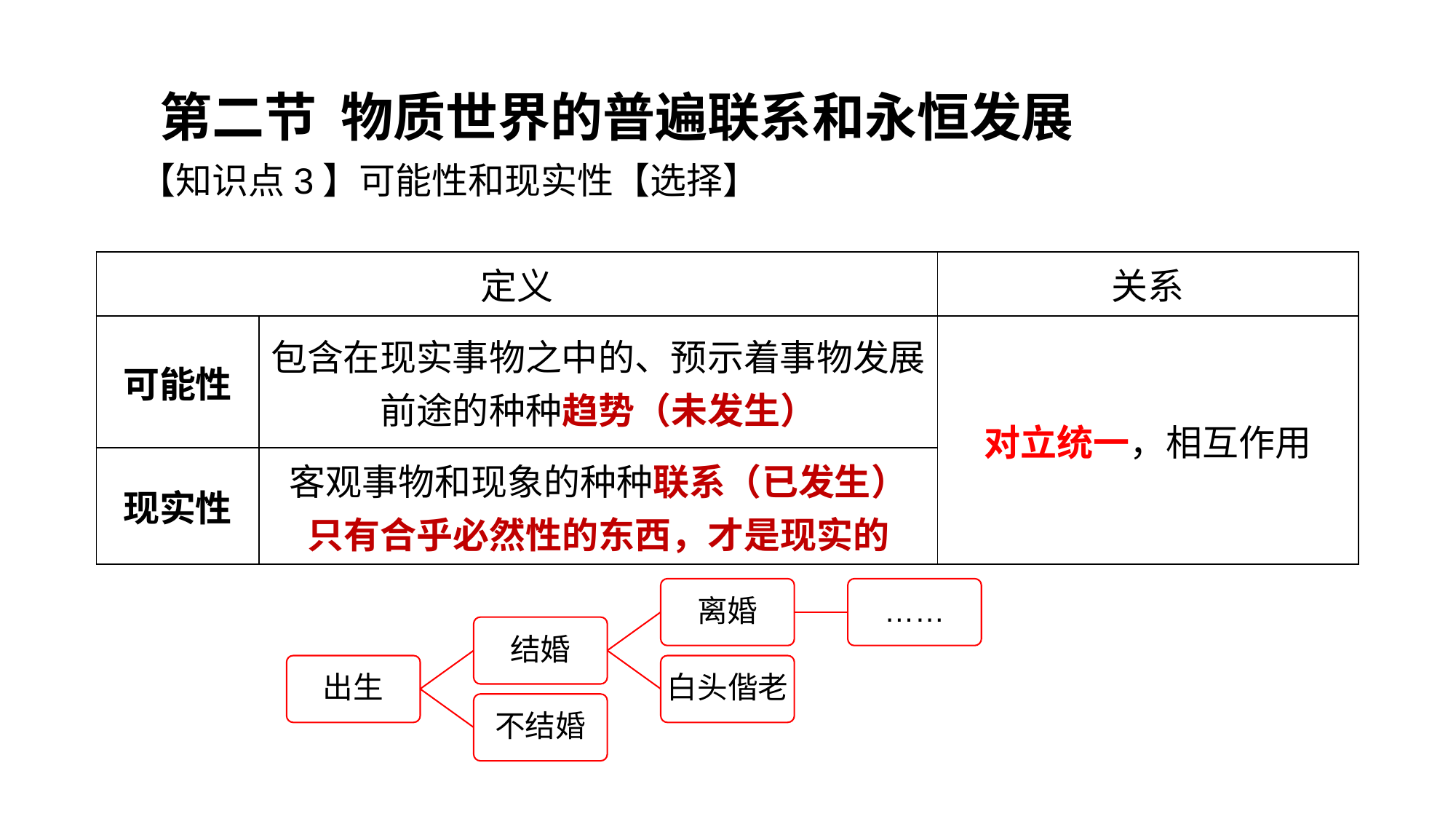

第二节  物质世界的普遍联系和永恒发展
【知识点3】可能性和现实性【选择】
| 定义 |  | 关系 |
| --- | --- | --- |
| 可能性 | 包含在现实事物之中的、预示着事物发展前途的种种趋势（未发生） | 对立统一，相互作用 |
| 现实性 | 客观事物和现象的种种联系（已发生） 只有合乎必然性的东西，才是现实的 |  |
离婚
……

结婚

出生
白头偕老

不结婚

264